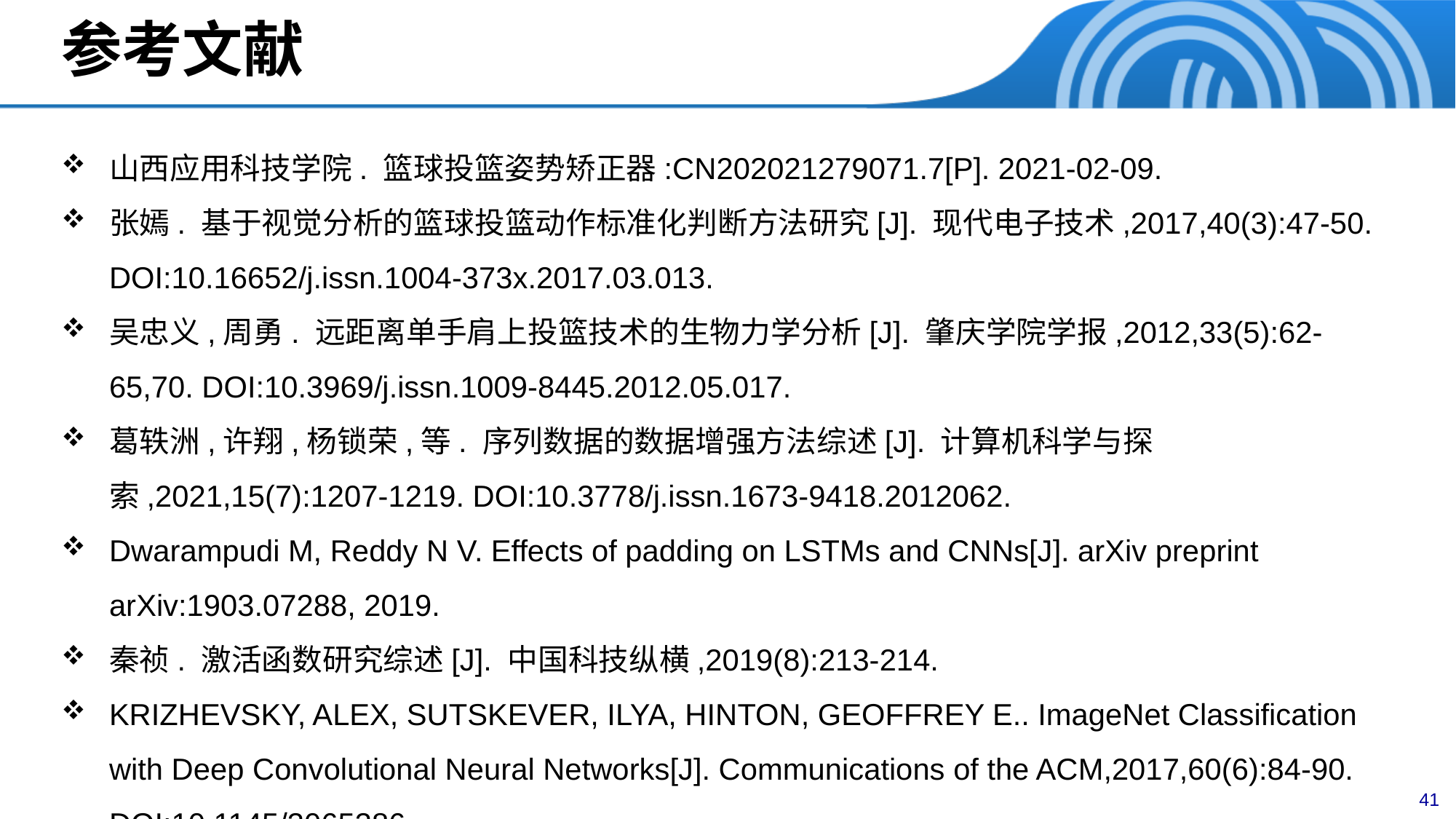

# 参考文献
山西应用科技学院. 篮球投篮姿势矫正器:CN202021279071.7[P]. 2021-02-09.
张嫣. 基于视觉分析的篮球投篮动作标准化判断方法研究[J]. 现代电子技术,2017,40(3):47-50. DOI:10.16652/j.issn.1004-373x.2017.03.013.
吴忠义,周勇. 远距离单手肩上投篮技术的生物力学分析[J]. 肇庆学院学报,2012,33(5):62-65,70. DOI:10.3969/j.issn.1009-8445.2012.05.017.
葛轶洲,许翔,杨锁荣,等. 序列数据的数据增强方法综述[J]. 计算机科学与探索,2021,15(7):1207-1219. DOI:10.3778/j.issn.1673-9418.2012062.
Dwarampudi M, Reddy N V. Effects of padding on LSTMs and CNNs[J]. arXiv preprint arXiv:1903.07288, 2019.
秦祯. 激活函数研究综述[J]. 中国科技纵横,2019(8):213-214.
KRIZHEVSKY, ALEX, SUTSKEVER, ILYA, HINTON, GEOFFREY E.. ImageNet Classification with Deep Convolutional Neural Networks[J]. Communications of the ACM,2017,60(6):84-90. DOI:10.1145/3065386.